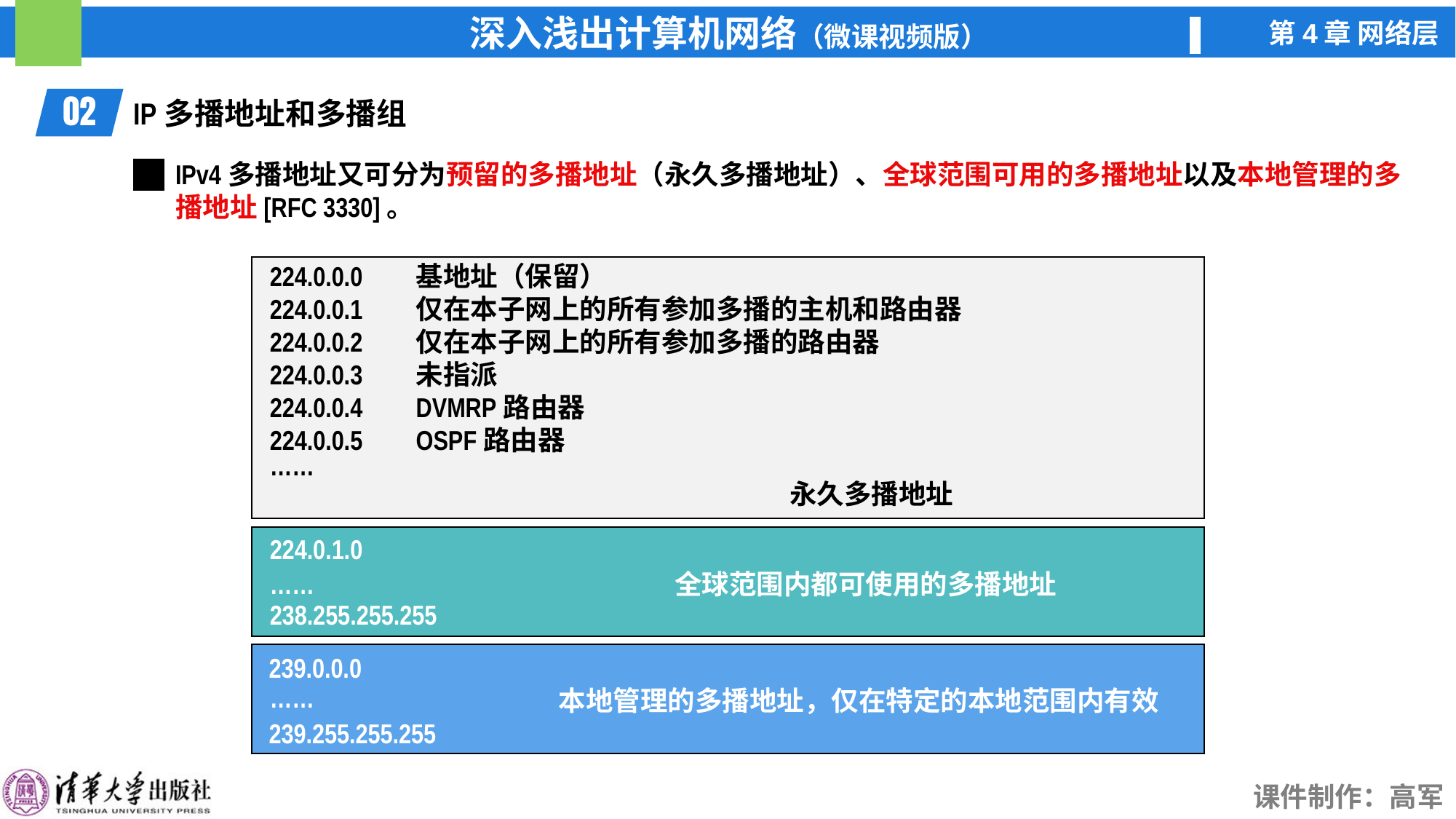

02
IP多播地址和多播组
IPv4多播地址又可分为预留的多播地址（永久多播地址）、全球范围可用的多播地址以及本地管理的多播地址[RFC 3330]。

基地址（保留）
仅在本子网上的所有参加多播的主机和路由器
仅在本子网上的所有参加多播的路由器
未指派
DVMRP路由器
OSPF路由器
224.0.0.0
224.0.0.1
224.0.0.2
224.0.0.3
224.0.0.4
224.0.0.5

……
永久多播地址

224.0.1.0

238.255.255.255
……
全球范围内都可使用的多播地址

239.0.0.0

239.255.255.255
……
本地管理的多播地址，仅在特定的本地范围内有效